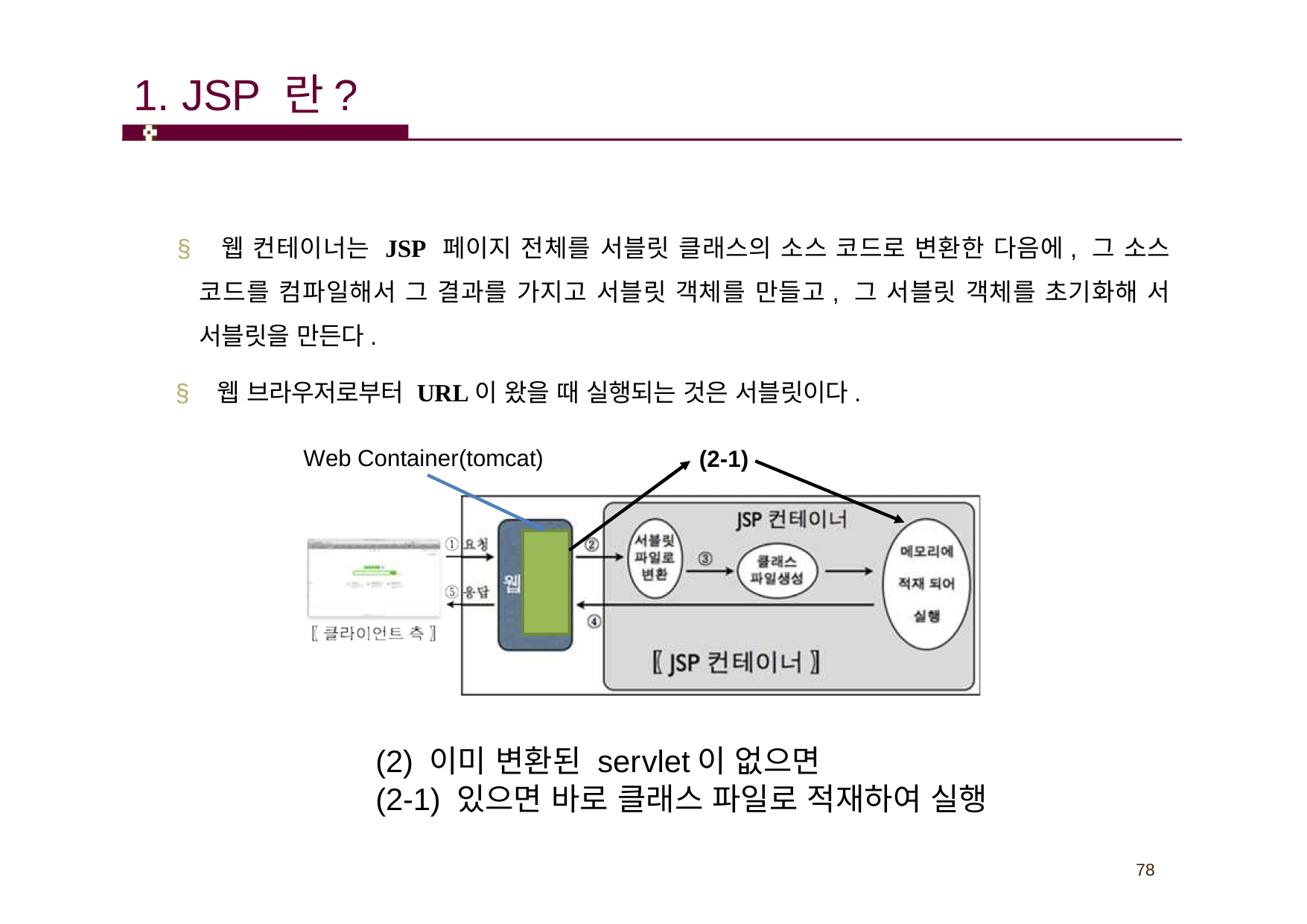

# 1. JSP 란?

§  웹 컨테이너는 JSP 페이지 전체를 서블릿 클래스의 소스 코드로 변환한 다음에, 그 소스 코드를 컴파일해서 그 결과를 가지고 서블릿 객체를 만들고, 그 서블릿 객체를 초기화해 서 서블릿을 만든다.

§  웹 브라우저로부터 URL이 왔을 때 실행되는 것은 서블릿이다.
Web Container(tomcat)
(2-1)

(2) 이미 변환된 servlet이 없으면
(2-1) 있으면 바로 클래스 파일로 적재하여 실행
78